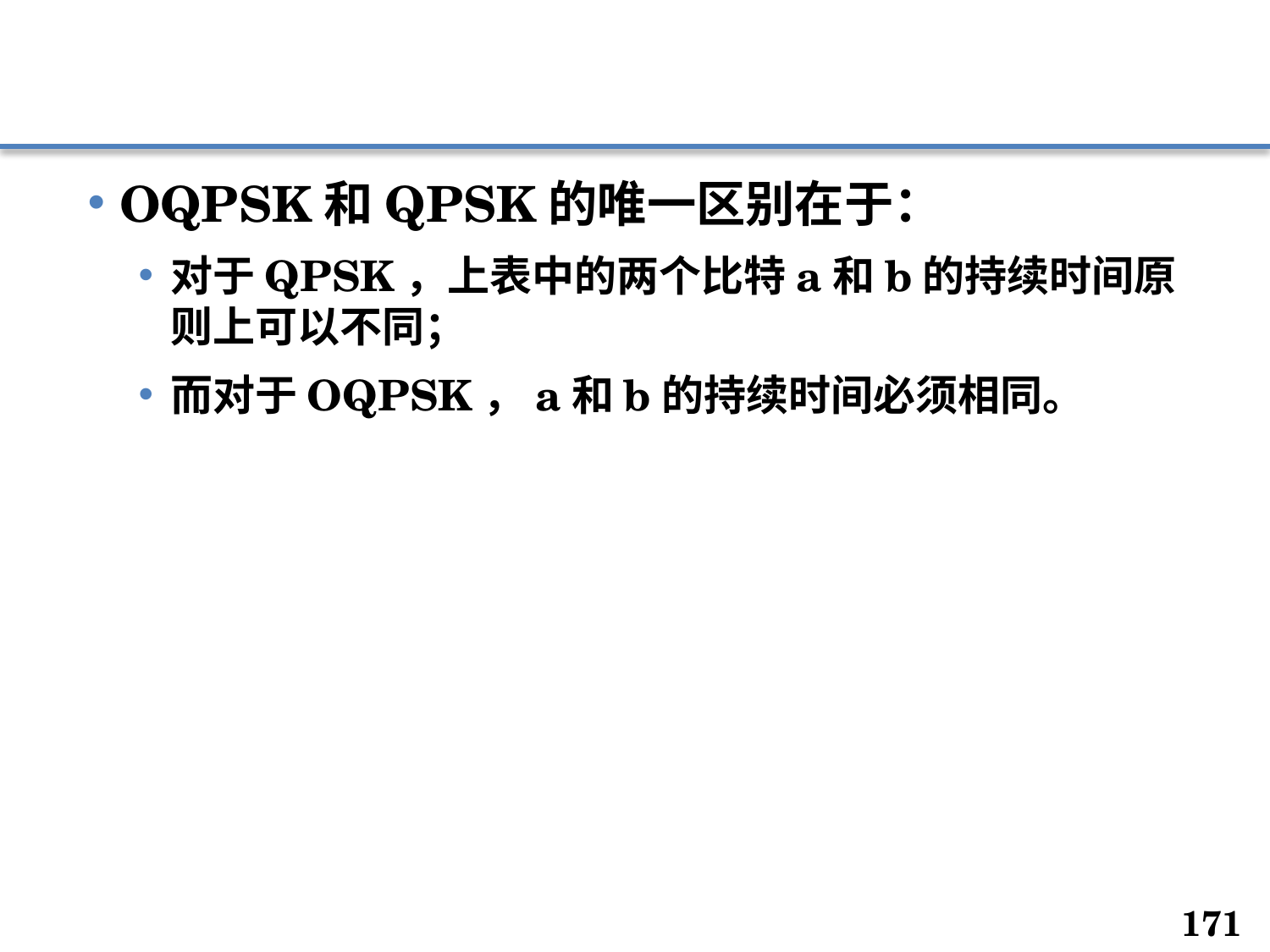

#
OQPSK和QPSK的唯一区别在于：
对于QPSK，上表中的两个比特a和b的持续时间原则上可以不同；
而对于OQPSK，a和b的持续时间必须相同。

171